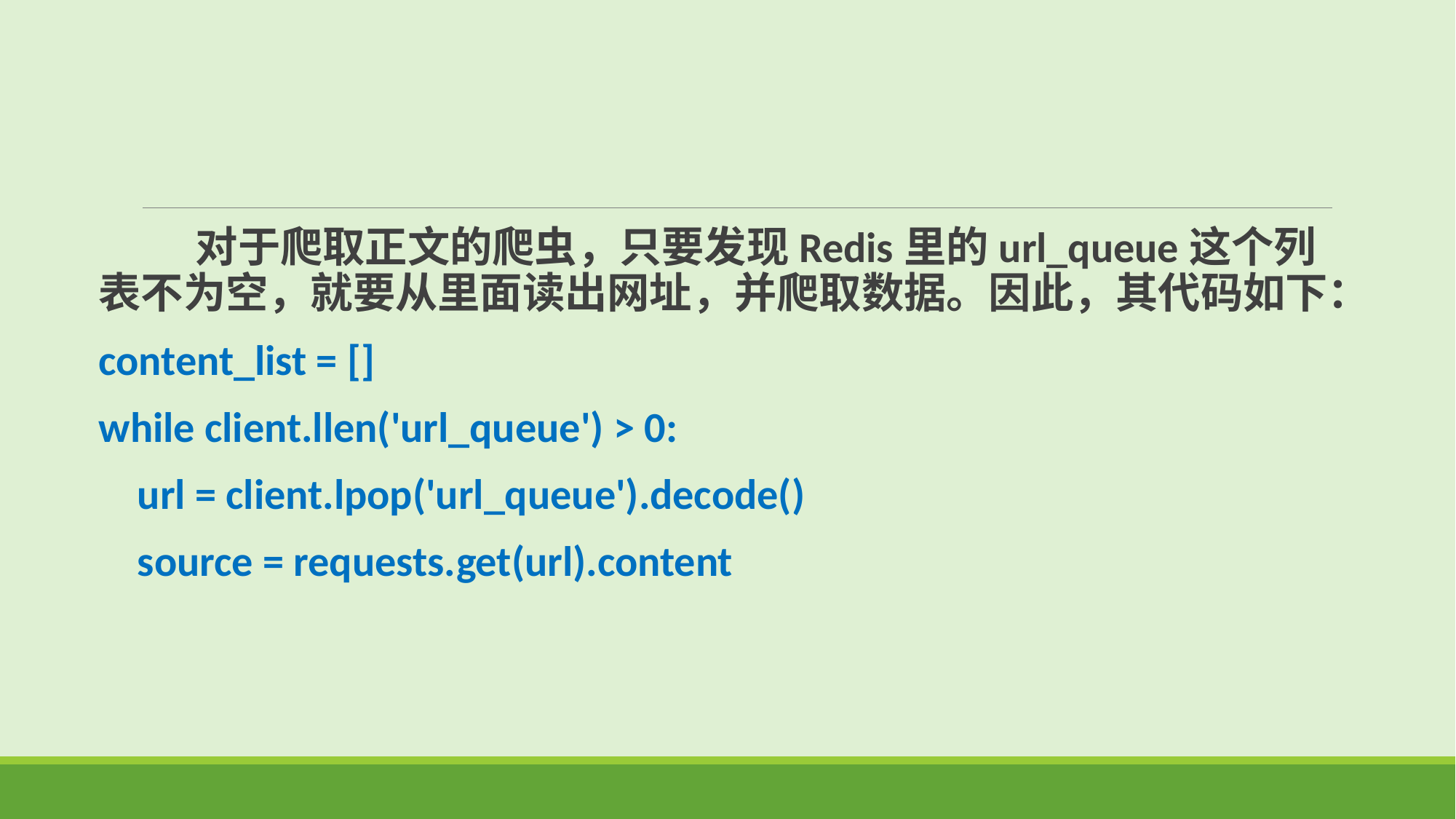

对于爬取正文的爬虫，只要发现Redis里的url_queue这个列表不为空，就要从里面读出网址，并爬取数据。因此，其代码如下：
content_list = []
while client.llen('url_queue') > 0:
    url = client.lpop('url_queue').decode()
    source = requests.get(url).content